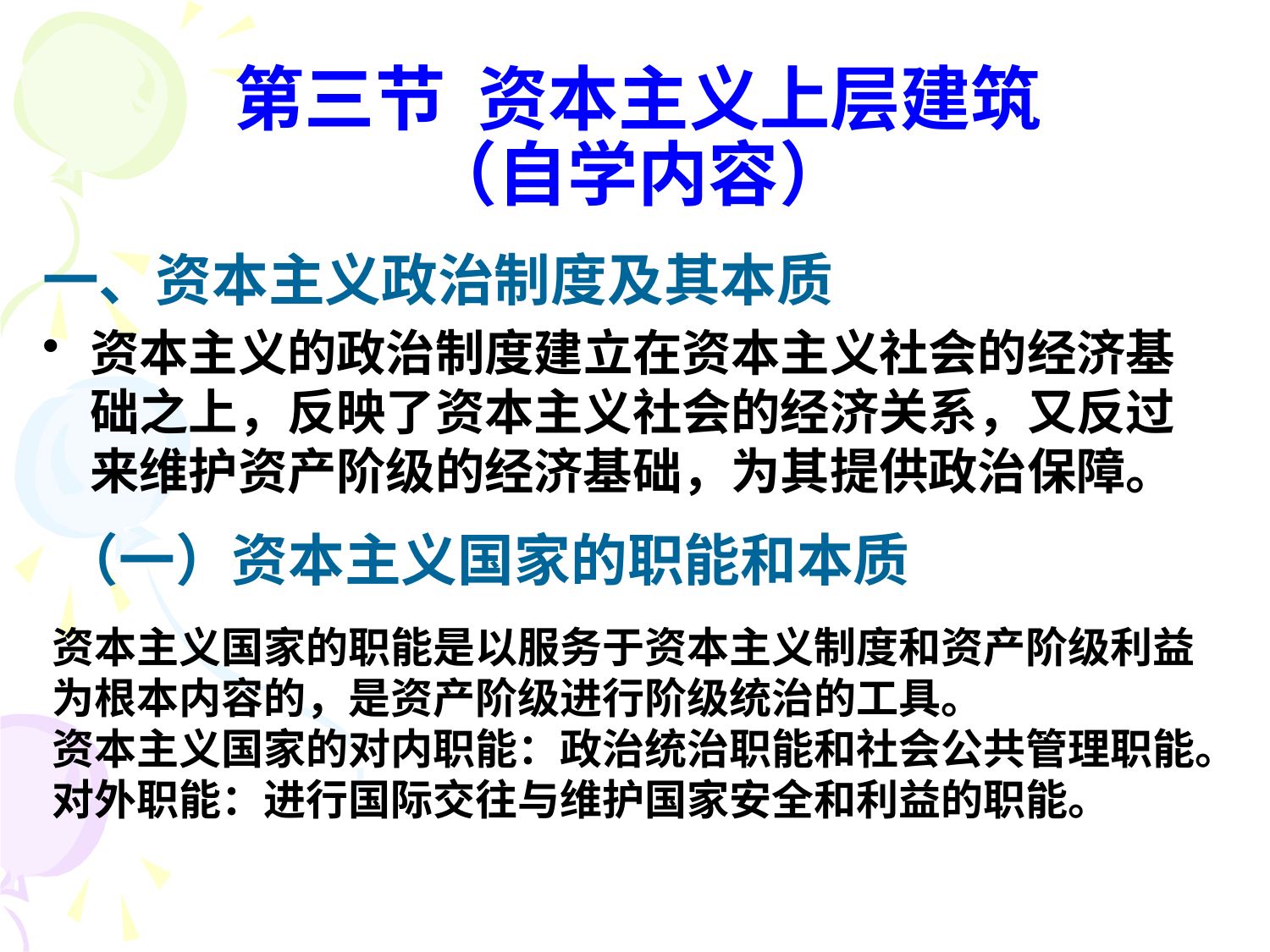

# 第三节  资本主义上层建筑 （自学内容）
一、资本主义政治制度及其本质
资本主义的政治制度建立在资本主义社会的经济基础之上，反映了资本主义社会的经济关系，又反过来维护资产阶级的经济基础，为其提供政治保障。
（一）资本主义国家的职能和本质
资本主义国家的职能是以服务于资本主义制度和资产阶级利益为根本内容的，是资产阶级进行阶级统治的工具。
资本主义国家的对内职能：政治统治职能和社会公共管理职能。
对外职能：进行国际交往与维护国家安全和利益的职能。